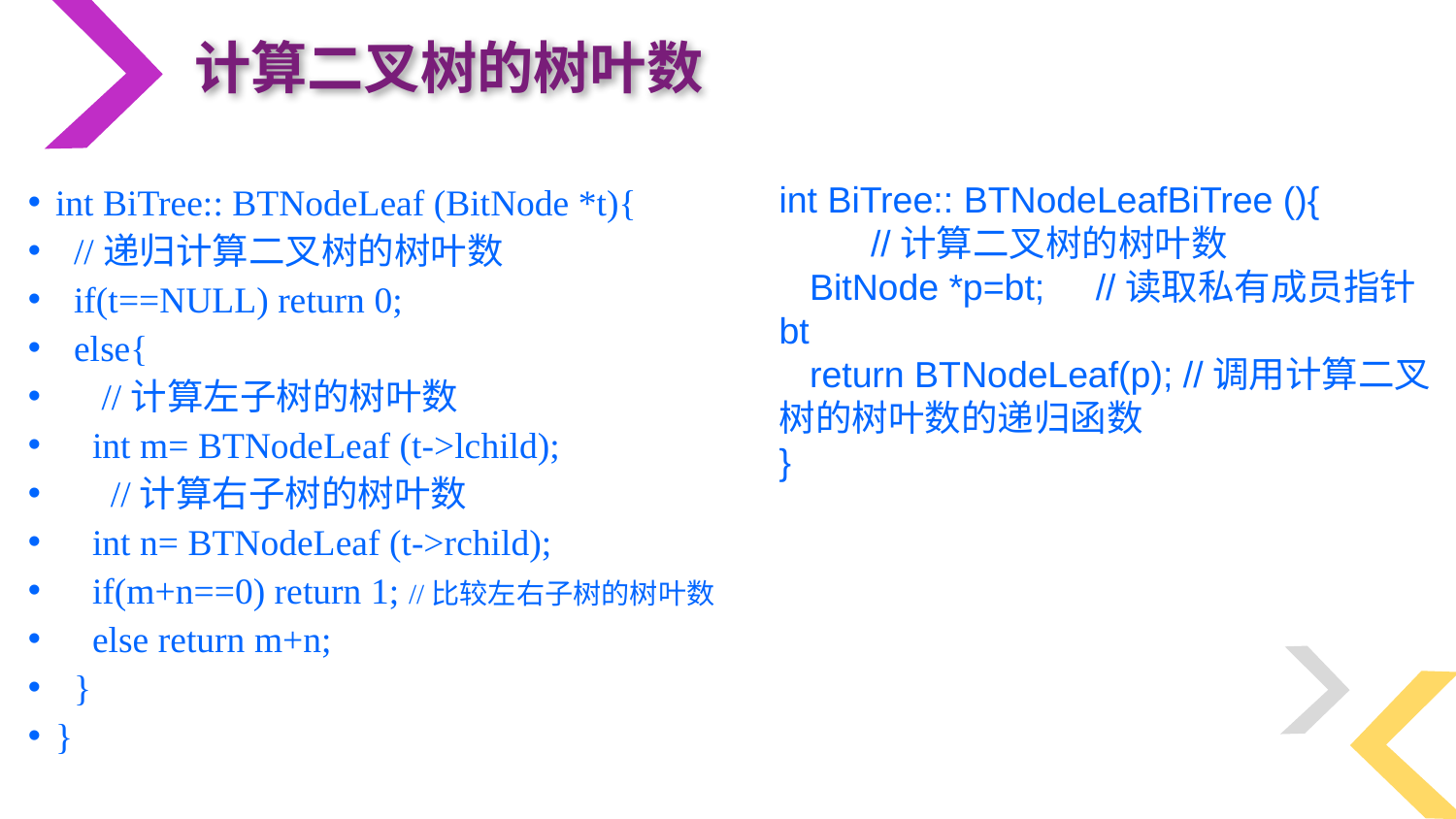

计算二叉树的树叶数

int BiTree:: BTNodeLeaf (BitNode *t){
  //递归计算二叉树的树叶数
  if(t==NULL) return 0;
  else{
     //计算左子树的树叶数
    int m= BTNodeLeaf (t->lchild);
      //计算右子树的树叶数
    int n= BTNodeLeaf (t->rchild);
    if(m+n==0) return 1; //比较左右子树的树叶数
    else return m+n;
  }
}

int BiTree:: BTNodeLeafBiTree (){
         //计算二叉树的树叶数
   BitNode *p=bt;     //读取私有成员指针bt
   return BTNodeLeaf(p); //调用计算二叉树的树叶数的递归函数
}